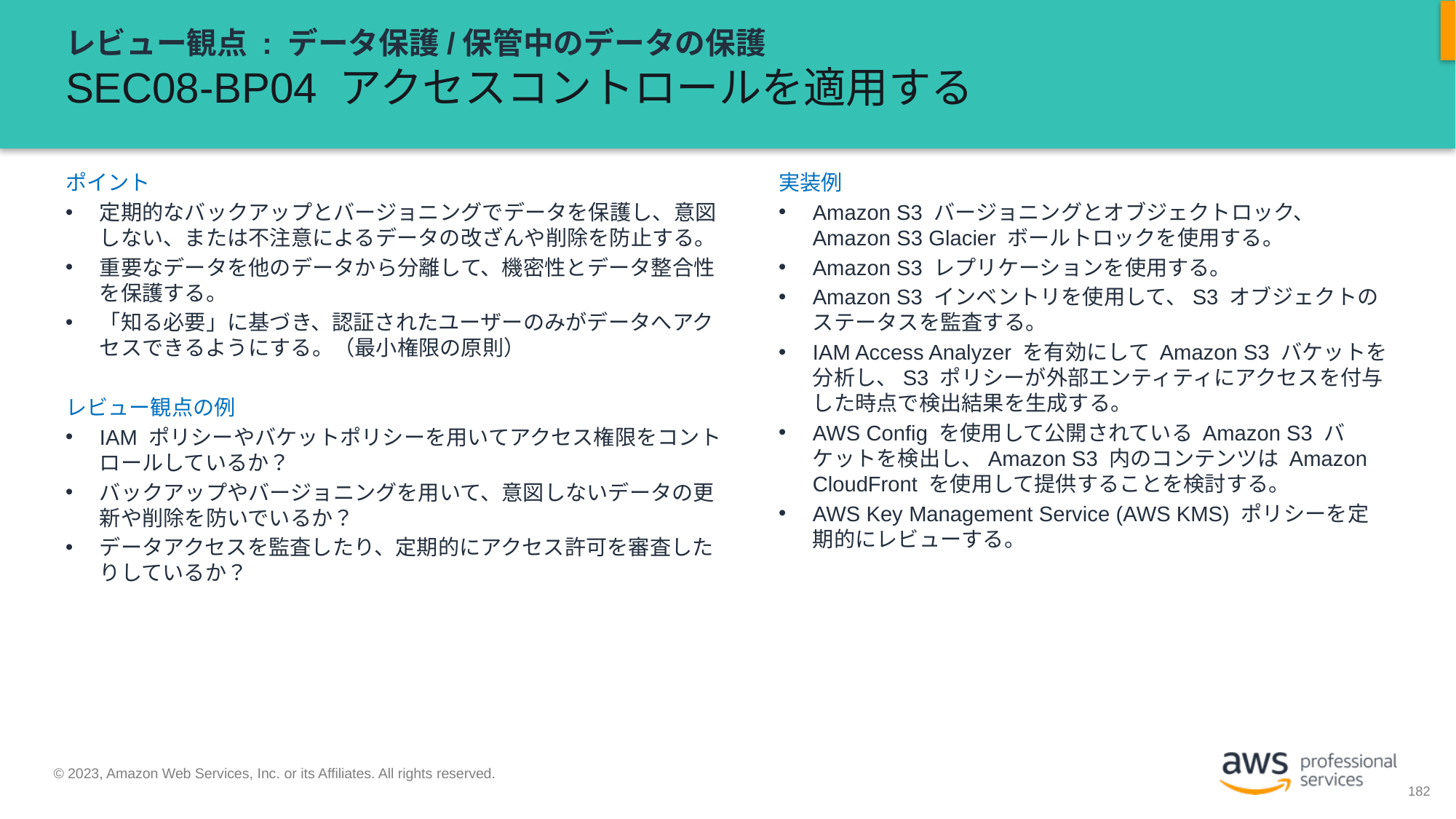

8/11 修正
# レビュー観点 : データ保護/保管中のデータの保護 SEC08-BP04 アクセスコントロールを適用する
ポイント
定期的なバックアップとバージョニングでデータを保護し、意図しない、または不注意によるデータの改ざんや削除を防止する。
重要なデータを他のデータから分離して、機密性とデータ整合性を保護する。
「知る必要」に基づき、認証されたユーザーのみがデータへアクセスできるようにする。（最小権限の原則）

レビュー観点の例
IAM ポリシーやバケットポリシーを用いてアクセス権限をコントロールしているか？
バックアップやバージョニングを用いて、意図しないデータの更新や削除を防いでいるか？
データアクセスを監査したり、定期的にアクセス許可を審査したりしているか？
実装例
Amazon S3 バージョニングとオブジェクトロック、 Amazon S3 Glacier ボールトロックを使用する。
Amazon S3 レプリケーションを使用する。
Amazon S3 インベントリを使用して、S3 オブジェクトのステータスを監査する。
IAM Access Analyzer を有効にして Amazon S3 バケットを分析し、S3 ポリシーが外部エンティティにアクセスを付与した時点で検出結果を生成する。
AWS Config を使用して公開されている Amazon S3 バケットを検出し、Amazon S3 内のコンテンツは Amazon CloudFront を使用して提供することを検討する。
AWS Key Management Service (AWS KMS) ポリシーを定期的にレビューする。